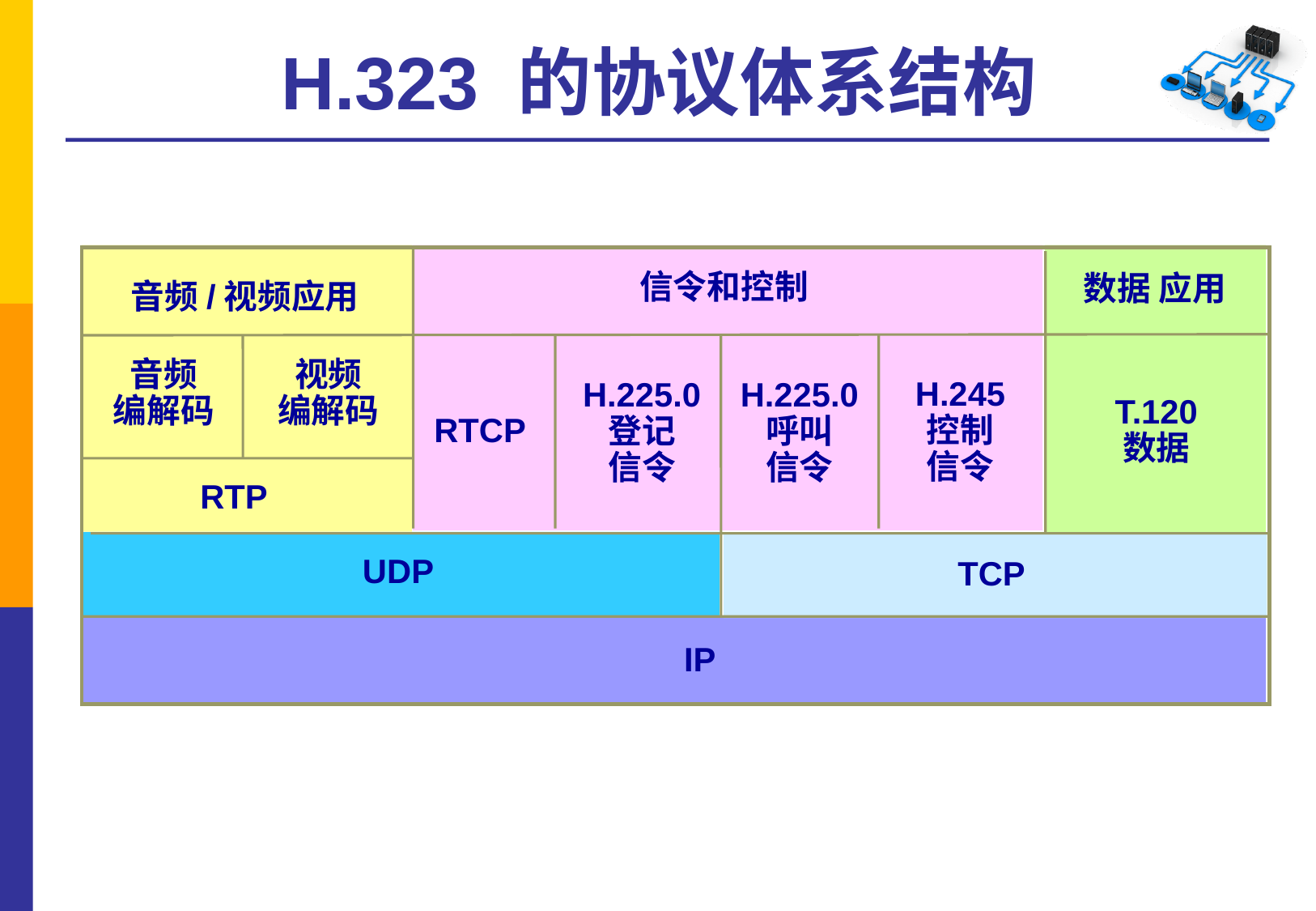

# H.323 的协议体系结构

信令和控制
数据 应用
音频/视频应用

音频
编解码
视频
编解码
H.245
控制
信令
H.225.0
登记
信令
H.225.0
呼叫
信令
T.120
数据
RTCP

RTP

UDP
TCP

IP